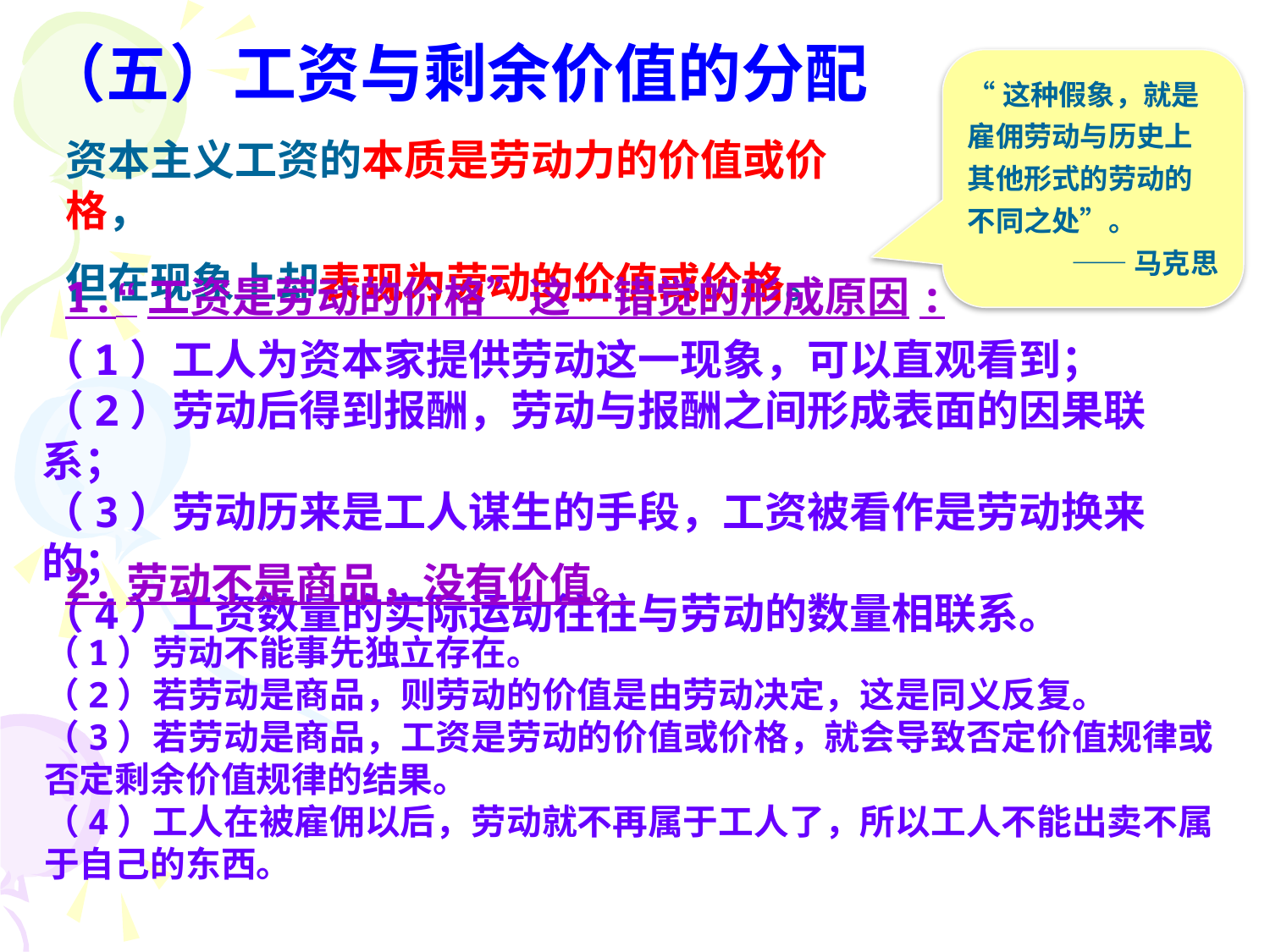

# （五）工资与剩余价值的分配
“这种假象，就是雇佣劳动与历史上其他形式的劳动的不同之处”。
——马克思
资本主义工资的本质是劳动力的价值或价格，
但在现象上却表现为劳动的价值或价格。
1.“工资是劳动的价格”这一错觉的形成原因:
（1）工人为资本家提供劳动这一现象，可以直观看到；
（2）劳动后得到报酬，劳动与报酬之间形成表面的因果联系；
（3）劳动历来是工人谋生的手段，工资被看作是劳动换来的；
（4）工资数量的实际运动往往与劳动的数量相联系。
2.劳动不是商品，没有价值。
（1）劳动不能事先独立存在。
（2）若劳动是商品，则劳动的价值是由劳动决定，这是同义反复。
（3）若劳动是商品，工资是劳动的价值或价格，就会导致否定价值规律或否定剩余价值规律的结果。
（4）工人在被雇佣以后，劳动就不再属于工人了，所以工人不能出卖不属于自己的东西。